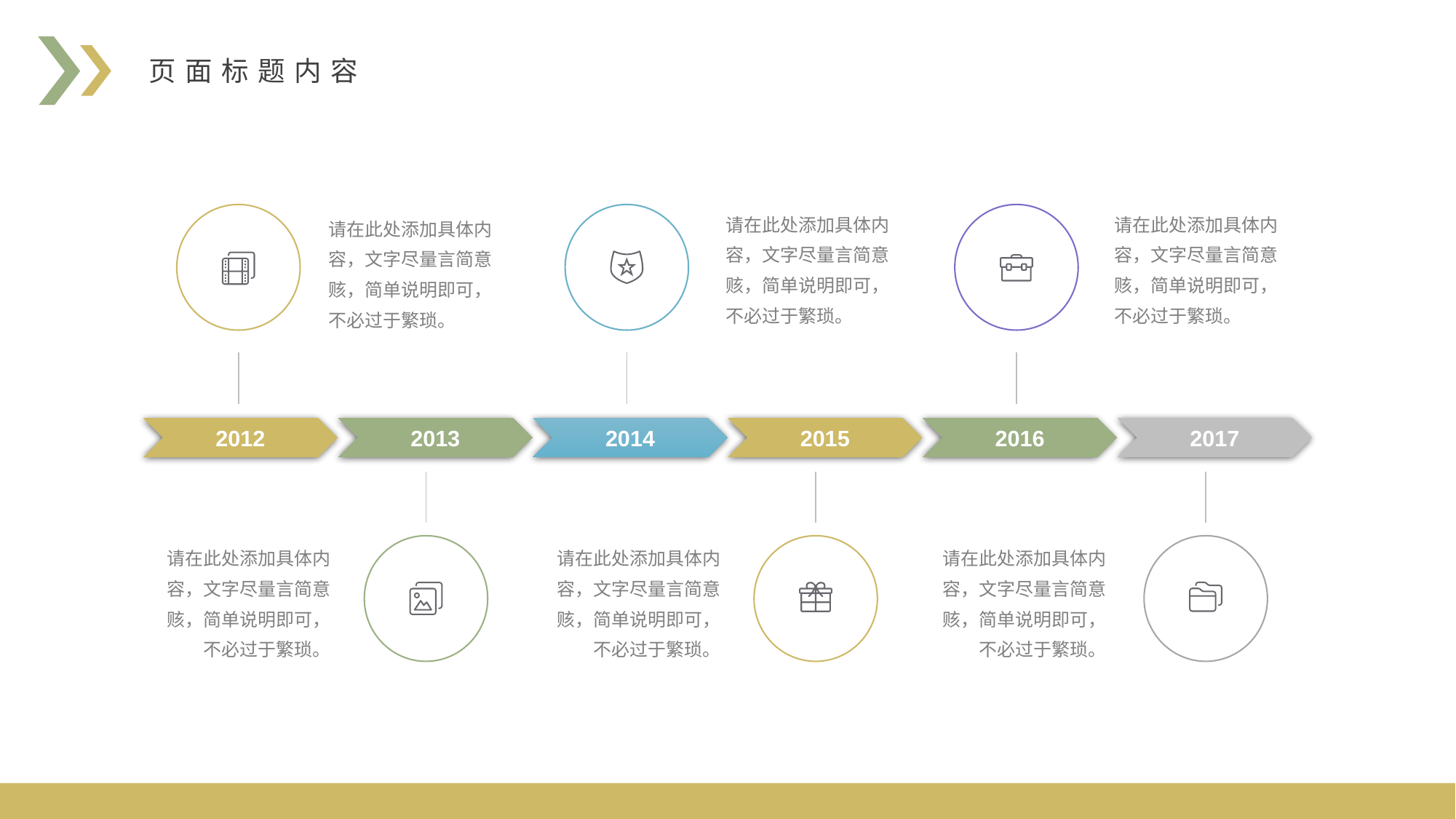

页面标题内容

请在此处添加具体内容，文字尽量言简意赅，简单说明即可，不必过于繁琐。
请在此处添加具体内容，文字尽量言简意赅，简单说明即可，不必过于繁琐。
请在此处添加具体内容，文字尽量言简意赅，简单说明即可，不必过于繁琐。

2012
2013
2014
2015
2016
2017
请在此处添加具体内容，文字尽量言简意赅，简单说明即可，不必过于繁琐。
请在此处添加具体内容，文字尽量言简意赅，简单说明即可，不必过于繁琐。
请在此处添加具体内容，文字尽量言简意赅，简单说明即可，不必过于繁琐。